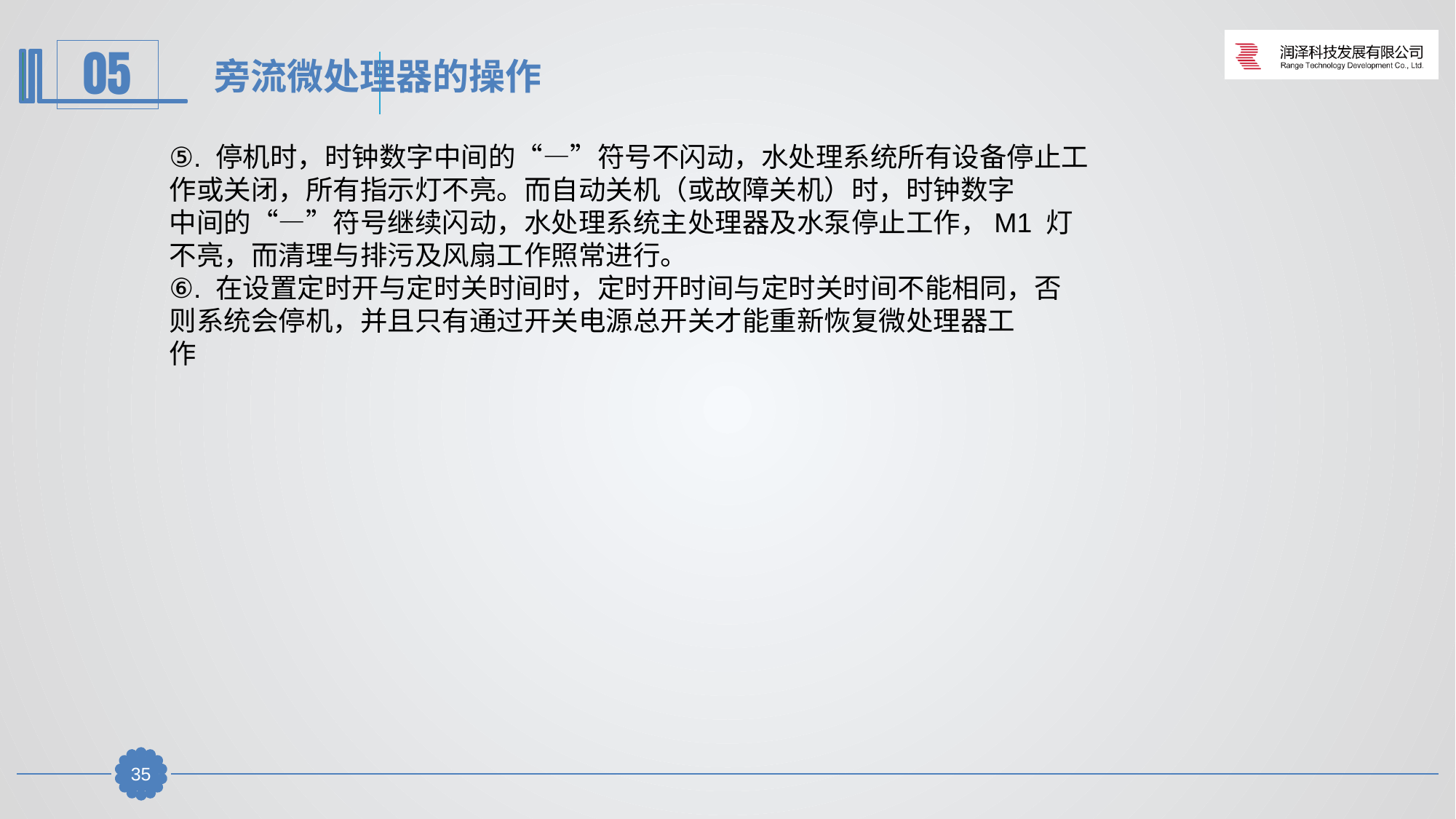

旁流微处理器的操作
⑤. 停机时，时钟数字中间的“—”符号不闪动，水处理系统所有设备停止工
作或关闭，所有指示灯不亮。而自动关机（或故障关机）时，时钟数字
中间的“—”符号继续闪动，水处理系统主处理器及水泵停止工作，M1 灯
不亮，而清理与排污及风扇工作照常进行。
⑥. 在设置定时开与定时关时间时，定时开时间与定时关时间不能相同，否
则系统会停机，并且只有通过开关电源总开关才能重新恢复微处理器工
作

35